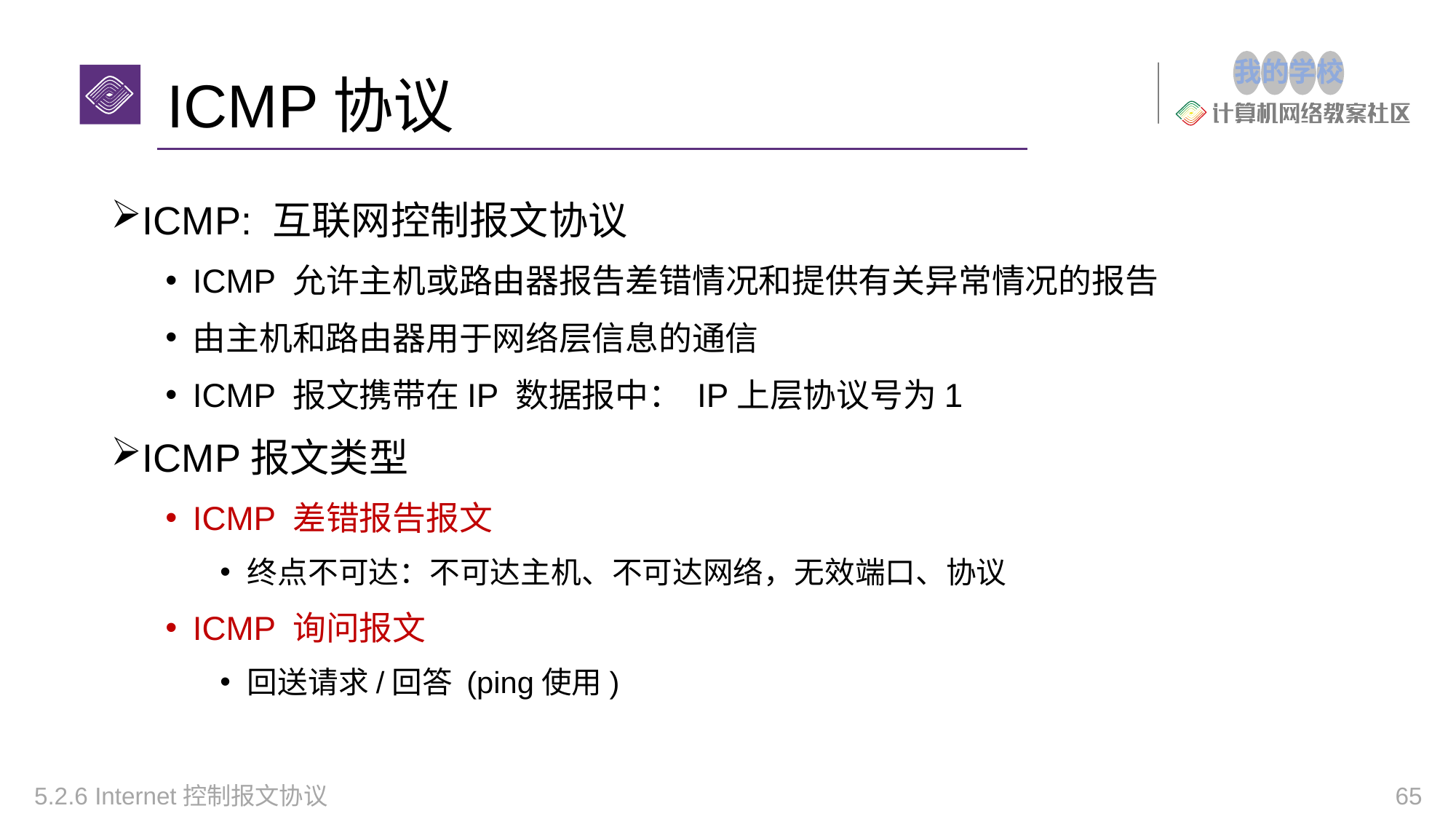

# ICMP协议
ICMP: 互联网控制报文协议
ICMP 允许主机或路由器报告差错情况和提供有关异常情况的报告
由主机和路由器用于网络层信息的通信
ICMP 报文携带在IP 数据报中： IP上层协议号为1
ICMP报文类型
ICMP 差错报告报文
终点不可达：不可达主机、不可达网络，无效端口、协议
ICMP 询问报文
回送请求/回答 (ping使用)

5.2.6 Internet控制报文协议
65